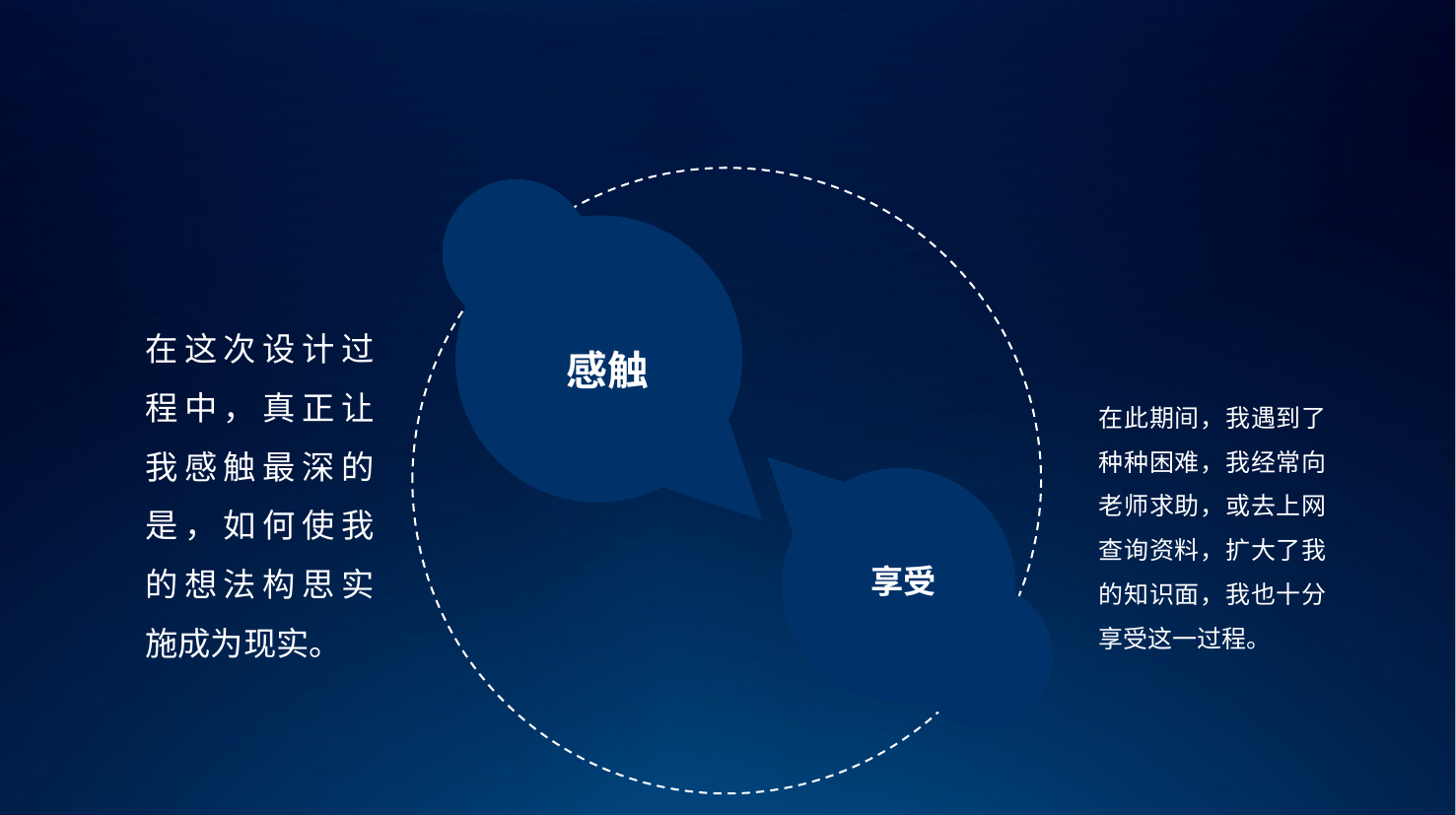

在这次设计过程中，真正让我感触最深的是，如何使我的想法构思实施成为现实。
感触
在此期间，我遇到了种种困难，我经常向老师求助，或去上网查询资料，扩大了我的知识面，我也十分享受这一过程。

享受